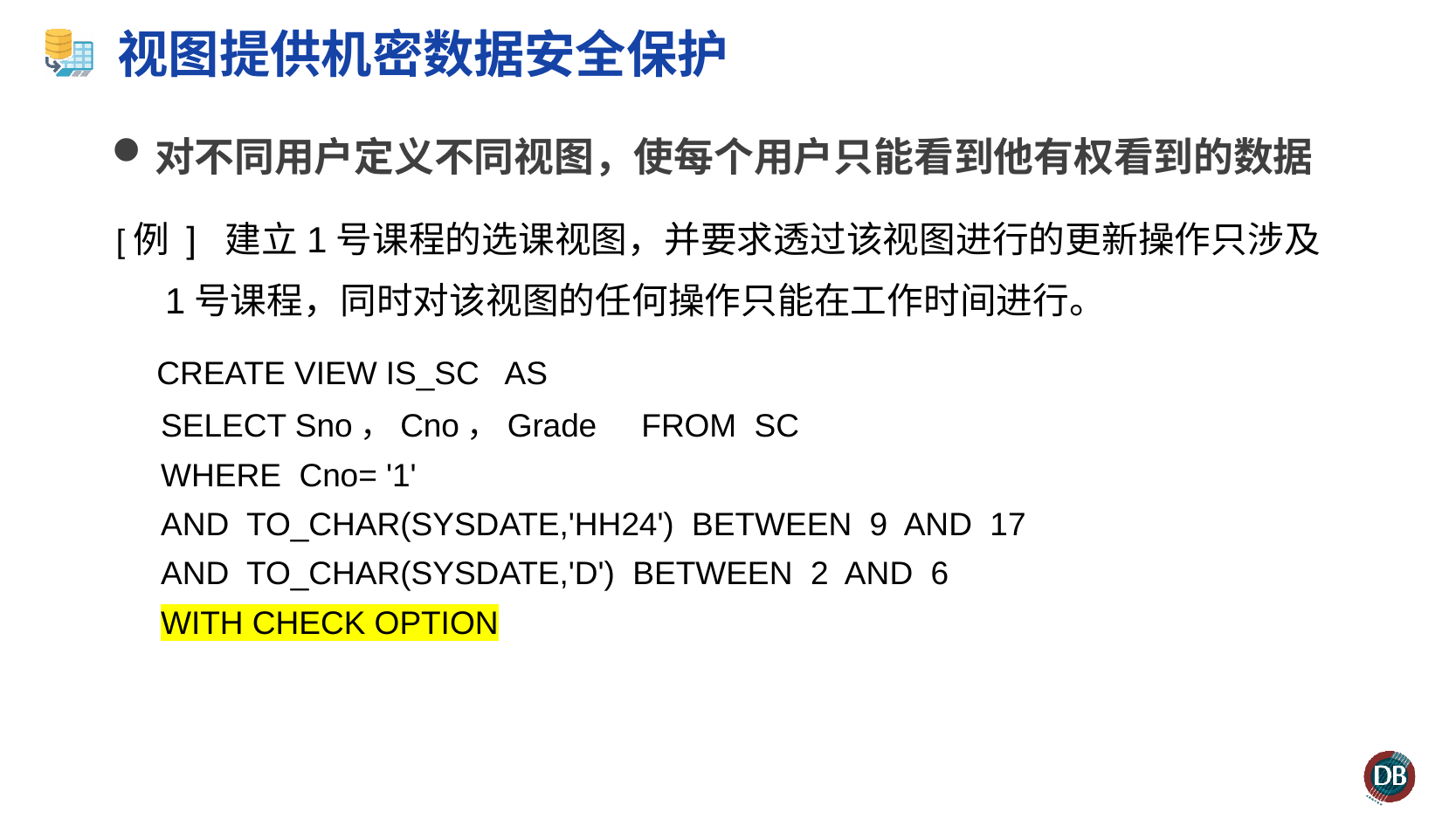

# 视图提供机密数据安全保护
对不同用户定义不同视图，使每个用户只能看到他有权看到的数据
[例 ]  建立1号课程的选课视图，并要求透过该视图进行的更新操作只涉及1号课程，同时对该视图的任何操作只能在工作时间进行。
   CREATE VIEW IS_SC   AS
     SELECT Sno，Cno，Grade     FROM  SC
     WHERE  Cno= '1'
     AND  TO_CHAR(SYSDATE,'HH24')  BETWEEN  9  AND  17
     AND  TO_CHAR(SYSDATE,'D')  BETWEEN  2  AND  6
     WITH CHECK OPTION